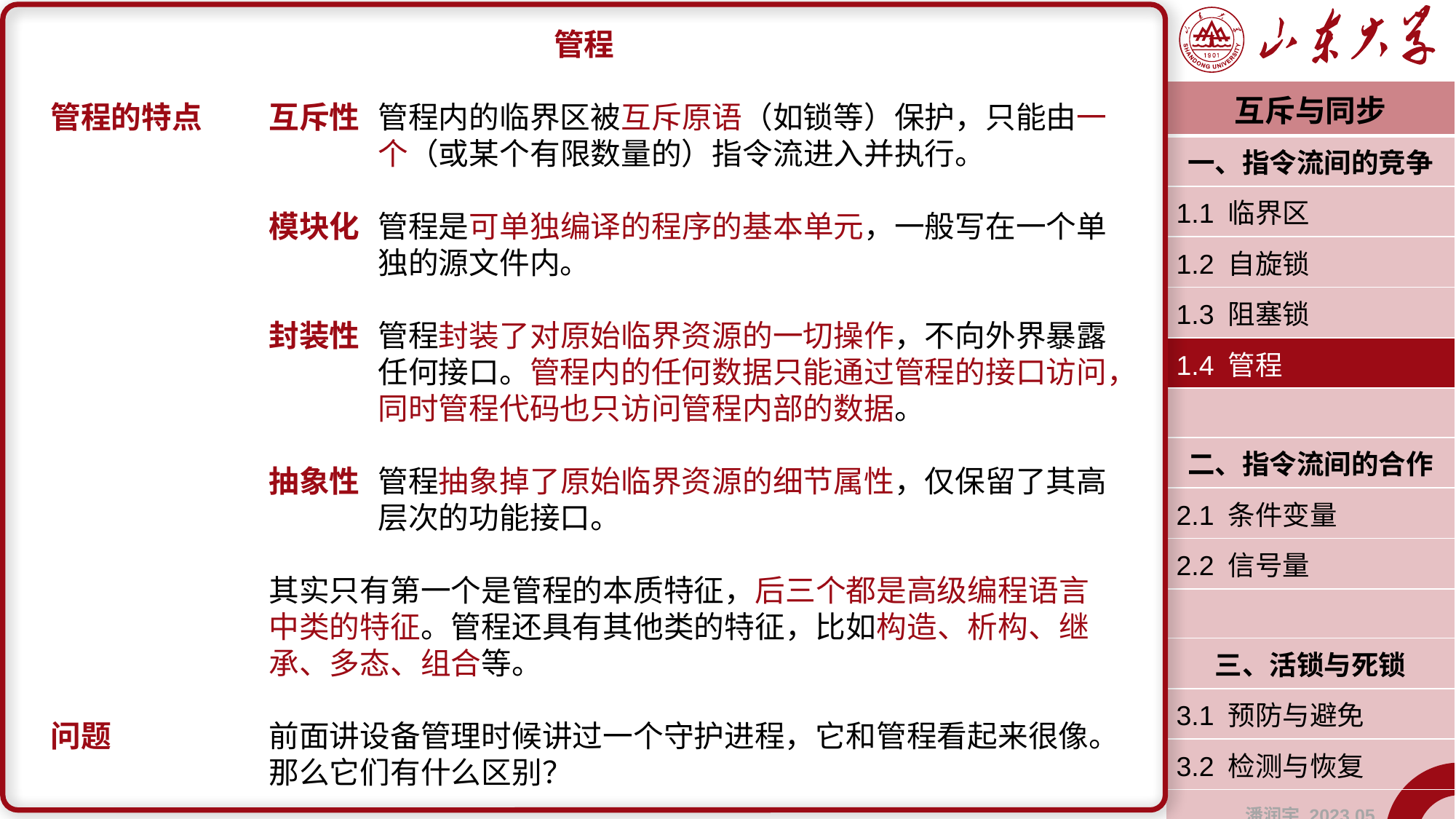

管程

管程的特点	互斥性	管程内的临界区被互斥原语（如锁等）保护，只能由一			个（或某个有限数量的）指令流进入并执行。

		模块化	管程是可单独编译的程序的基本单元，一般写在一个单			独的源文件内。

		封装性	管程封装了对原始临界资源的一切操作，不向外界暴露			任何接口。管程内的任何数据只能通过管程的接口访问，			同时管程代码也只访问管程内部的数据。

		抽象性	管程抽象掉了原始临界资源的细节属性，仅保留了其高			层次的功能接口。

		其实只有第一个是管程的本质特征，后三个都是高级编程语言		中类的特征。管程还具有其他类的特征，比如构造、析构、继		承、多态、组合等。

问题		前面讲设备管理时候讲过一个守护进程，它和管程看起来很像。		那么它们有什么区别？
| 互斥与同步 |
| --- |
| 一、指令流间的竞争 |
| 1.1 临界区 |
| 1.2 自旋锁 |
| 1.3 阻塞锁 |
| 1.4 管程 |
|  |
| 二、指令流间的合作 |
| 2.1 条件变量 |
| 2.2 信号量 |
|  |
| 三、活锁与死锁 |
| 3.1 预防与避免 |
| 3.2 检测与恢复 |
| 潘润宇 2023.05 |